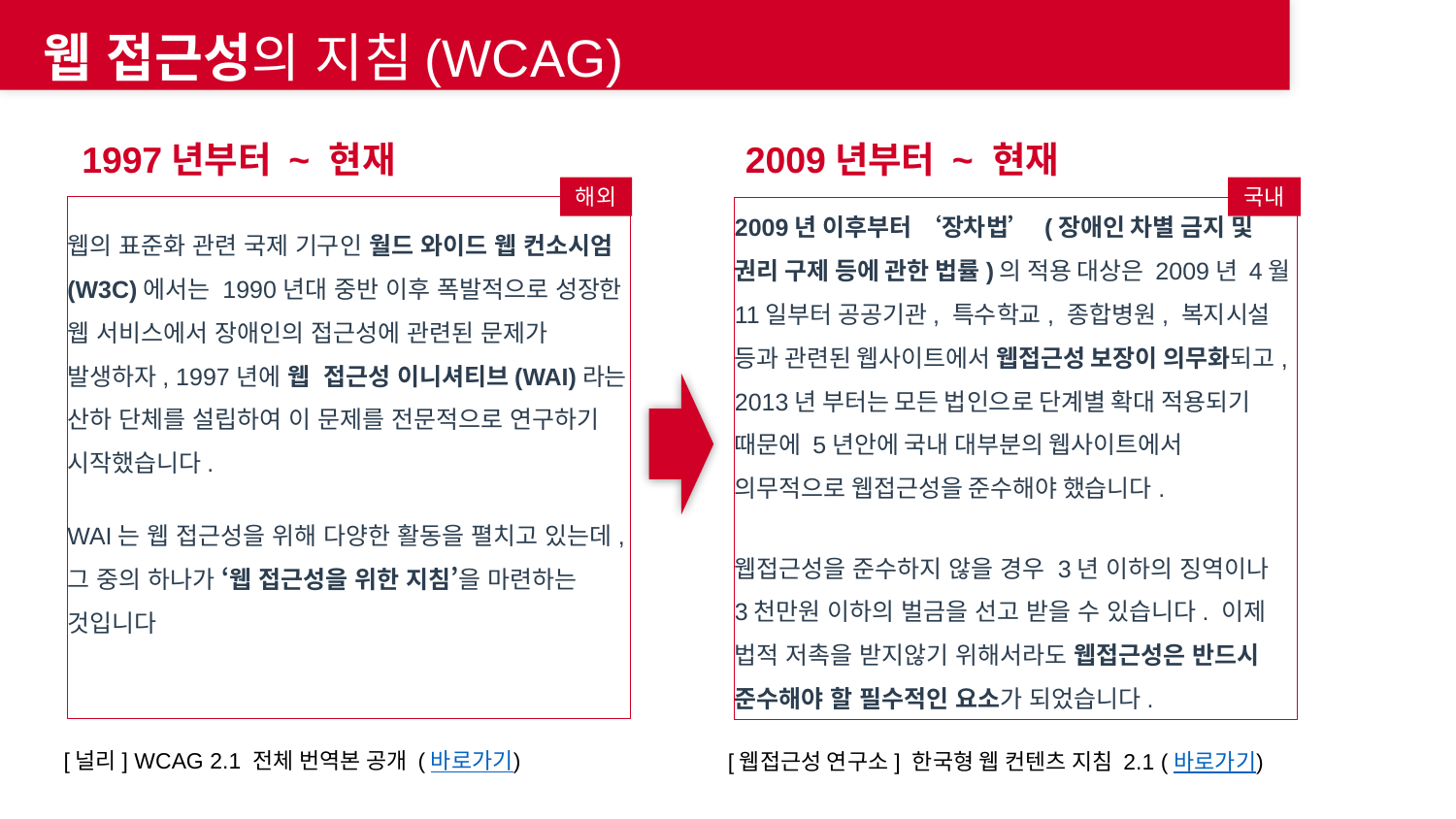

웹 접근성의 지침(WCAG)
2009년부터 ~ 현재
1997년부터 ~ 현재
해외
국내

웹의 표준화 관련 국제 기구인 월드 와이드 웹 컨소시엄(W3C)에서는 1990년대 중반 이후 폭발적으로 성장한 웹 서비스에서 장애인의 접근성에 관련된 문제가 발생하자, 1997년에 웹  접근성 이니셔티브(WAI)라는 산하 단체를 설립하여 이 문제를 전문적으로 연구하기 시작했습니다.

WAI는 웹 접근성을 위해 다양한 활동을 펼치고 있는데, 그 중의 하나가 ‘웹 접근성을 위한 지침’을 마련하는 것입니다

2009년 이후부터 ‘장차법’ (장애인 차별 금지 및
권리 구제 등에 관한 법률)의 적용 대상은 2009년 4월 11일부터 공공기관, 특수학교, 종합병원, 복지시설 등과 관련된 웹사이트에서 웹접근성 보장이 의무화되고, 2013년 부터는 모든 법인으로 단계별 확대 적용되기 때문에 5년안에 국내 대부분의 웹사이트에서 의무적으로 웹접근성을 준수해야 했습니다.

웹접근성을 준수하지 않을 경우 3년 이하의 징역이나
3천만원 이하의 벌금을 선고 받을 수 있습니다. 이제
법적 저촉을 받지않기 위해서라도 웹접근성은 반드시 준수해야 할 필수적인 요소가 되었습니다.

[널리] WCAG 2.1 전체 번역본 공개 (바로가기)
[웹접근성 연구소] 한국형 웹 컨텐츠 지침 2.1 (바로가기)